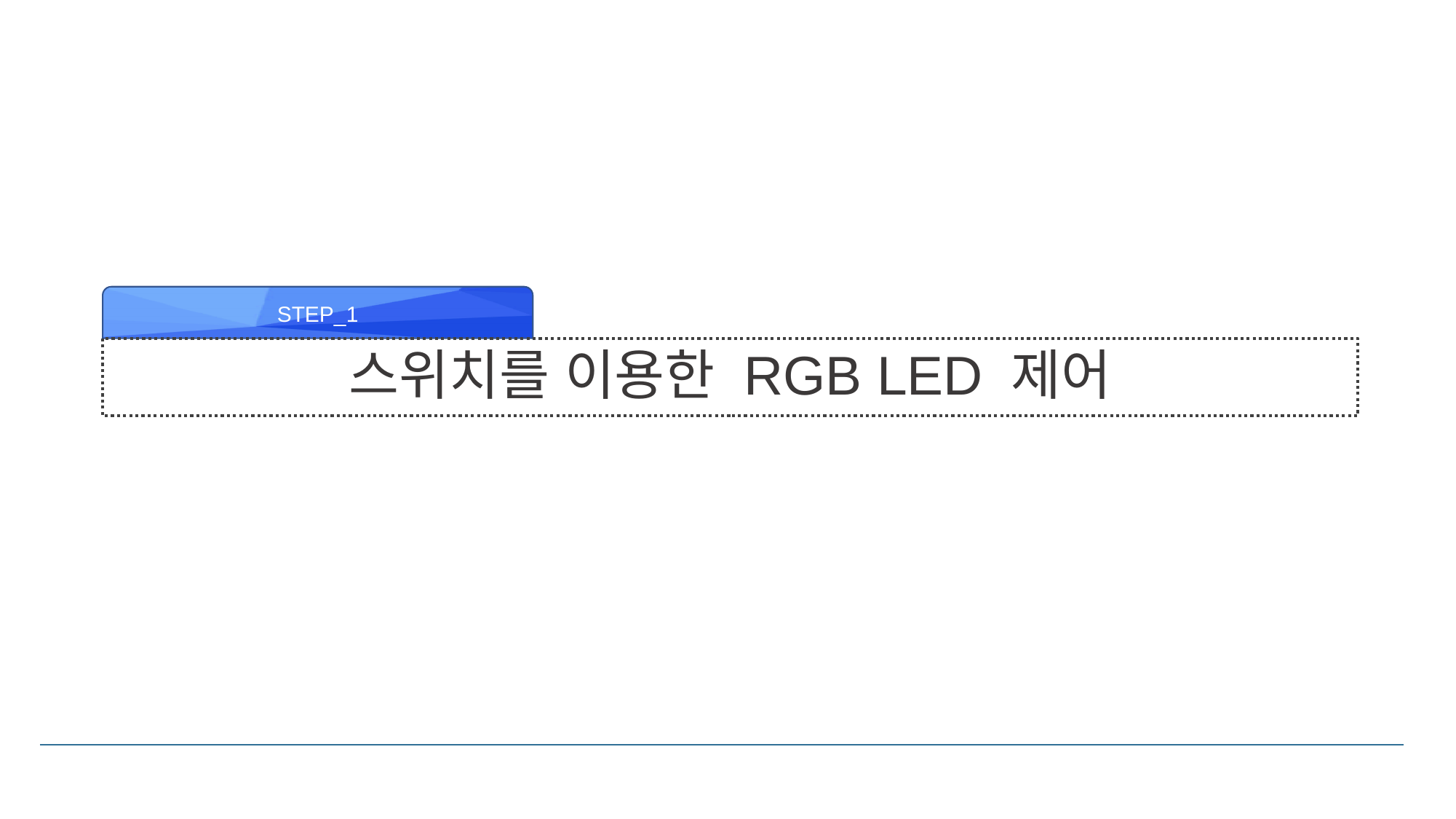

STEP_1
# 스위치를 이용한 RGB LED 제어